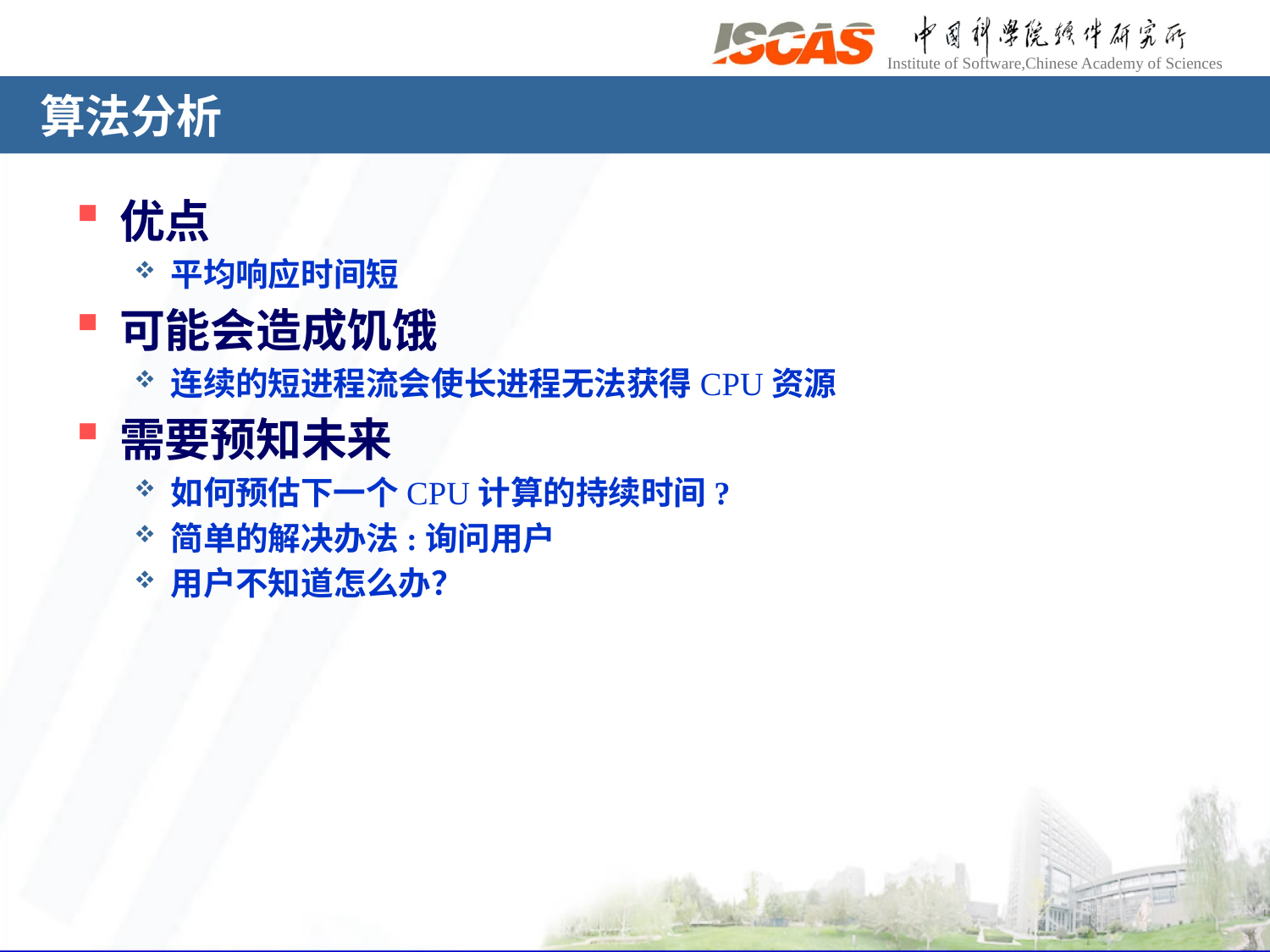

# 算法分析
优点
平均响应时间短
可能会造成饥饿
连续的短进程流会使长进程无法获得CPU资源
需要预知未来
如何预估下一个CPU计算的持续时间?
简单的解决办法:询问用户
用户不知道怎么办？